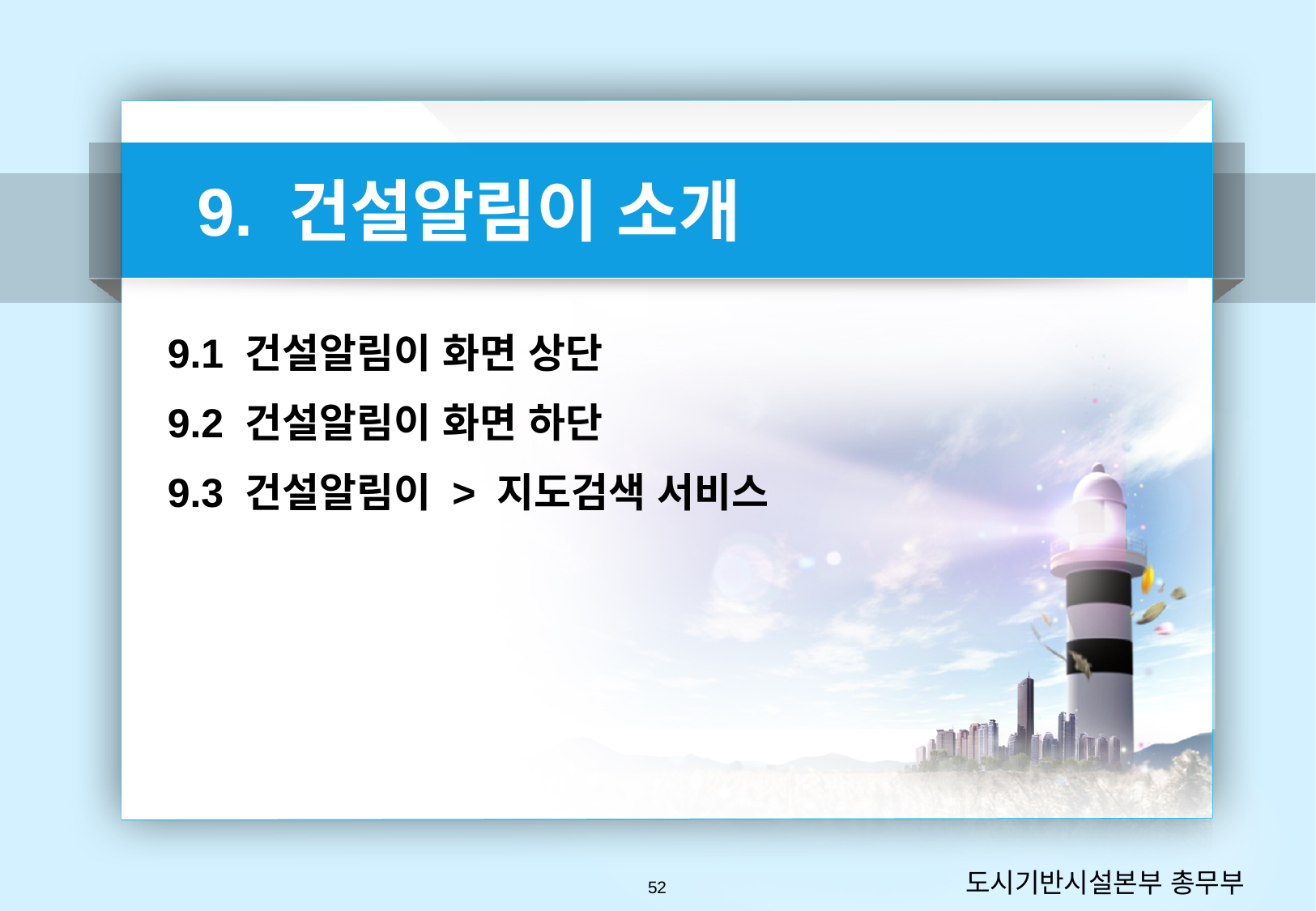

9. 건설알림이 소개
9.1 건설알림이 화면 상단
9.2 건설알림이 화면 하단
9.3 건설알림이 > 지도검색 서비스